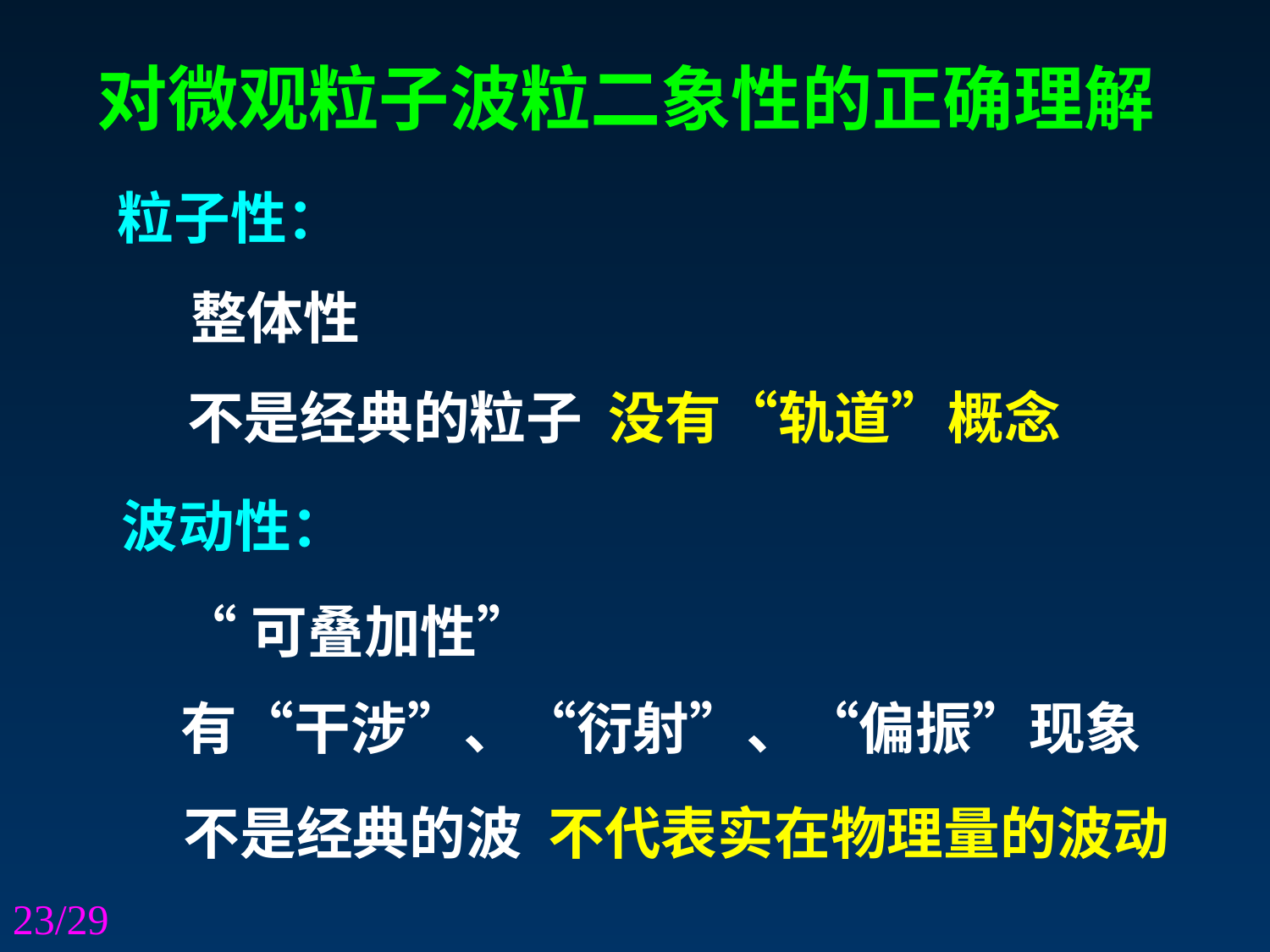

对微观粒子波粒二象性的正确理解
粒子性：
整体性
不是经典的粒子  没有“轨道”概念
波动性：
“可叠加性”
有“干涉”、“衍射”、“偏振”现象
不是经典的波  不代表实在物理量的波动
23/29